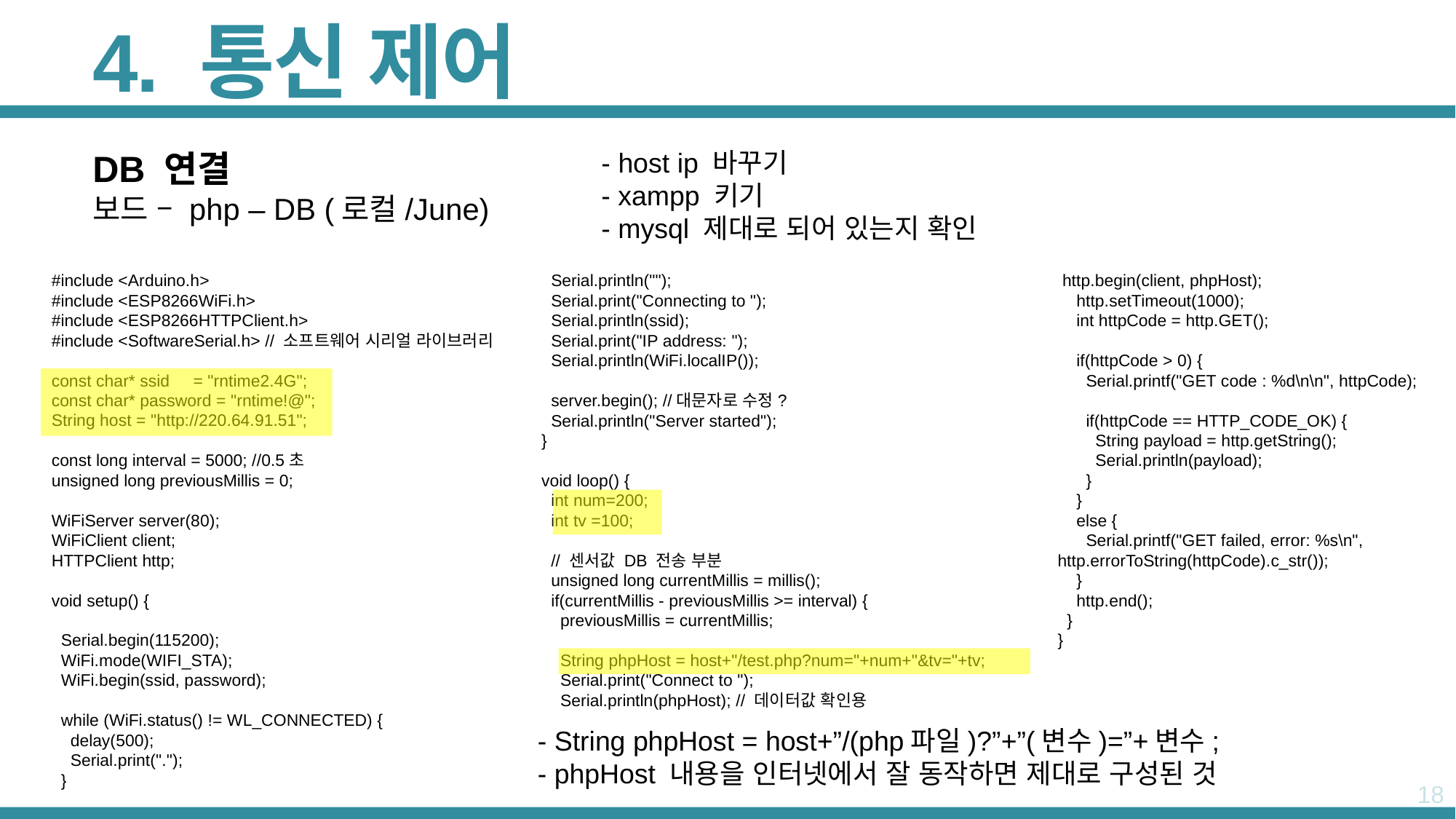

# 4. 통신 제어
- host ip 바꾸기
- xampp 키기
- mysql 제대로 되어 있는지 확인
DB 연결
보드 – php – DB (로컬/June)
#include <Arduino.h>
#include <ESP8266WiFi.h>
#include <ESP8266HTTPClient.h>
#include <SoftwareSerial.h> // 소프트웨어 시리얼 라이브러리

const char* ssid     = "rntime2.4G";
const char* password = "rntime!@";
String host = "http://220.64.91.51";

const long interval = 5000; //0.5초
unsigned long previousMillis = 0;

WiFiServer server(80);
WiFiClient client;
HTTPClient http;

void setup() {

  Serial.begin(115200);
  WiFi.mode(WIFI_STA);
  WiFi.begin(ssid, password);

  while (WiFi.status() != WL_CONNECTED) {
    delay(500);
    Serial.print(".");
  }

  Serial.println("");
  Serial.print("Connecting to ");
  Serial.println(ssid);
  Serial.print("IP address: ");
  Serial.println(WiFi.localIP());

  server.begin(); //대문자로 수정?
  Serial.println("Server started");
}

void loop() {
  int num=200;
  int tv =100;

  // 센서값 DB 전송 부분
  unsigned long currentMillis = millis();
  if(currentMillis - previousMillis >= interval) {
    previousMillis = currentMillis;

    String phpHost = host+"/test.php?num="+num+"&tv="+tv;
    Serial.print("Connect to ");
    Serial.println(phpHost); // 데이터값 확인용

 http.begin(client, phpHost);
    http.setTimeout(1000);
    int httpCode = http.GET();

    if(httpCode > 0) {
      Serial.printf("GET code : %d\n\n", httpCode);

      if(httpCode == HTTP_CODE_OK) {
        String payload = http.getString();
        Serial.println(payload);
      }
    }
    else {
      Serial.printf("GET failed, error: %s\n", http.errorToString(httpCode).c_str());
    }
    http.end();
  }
}
- String phpHost = host+”/(php파일)?”+”(변수)=”+변수;
- phpHost 내용을 인터넷에서 잘 동작하면 제대로 구성된 것
18